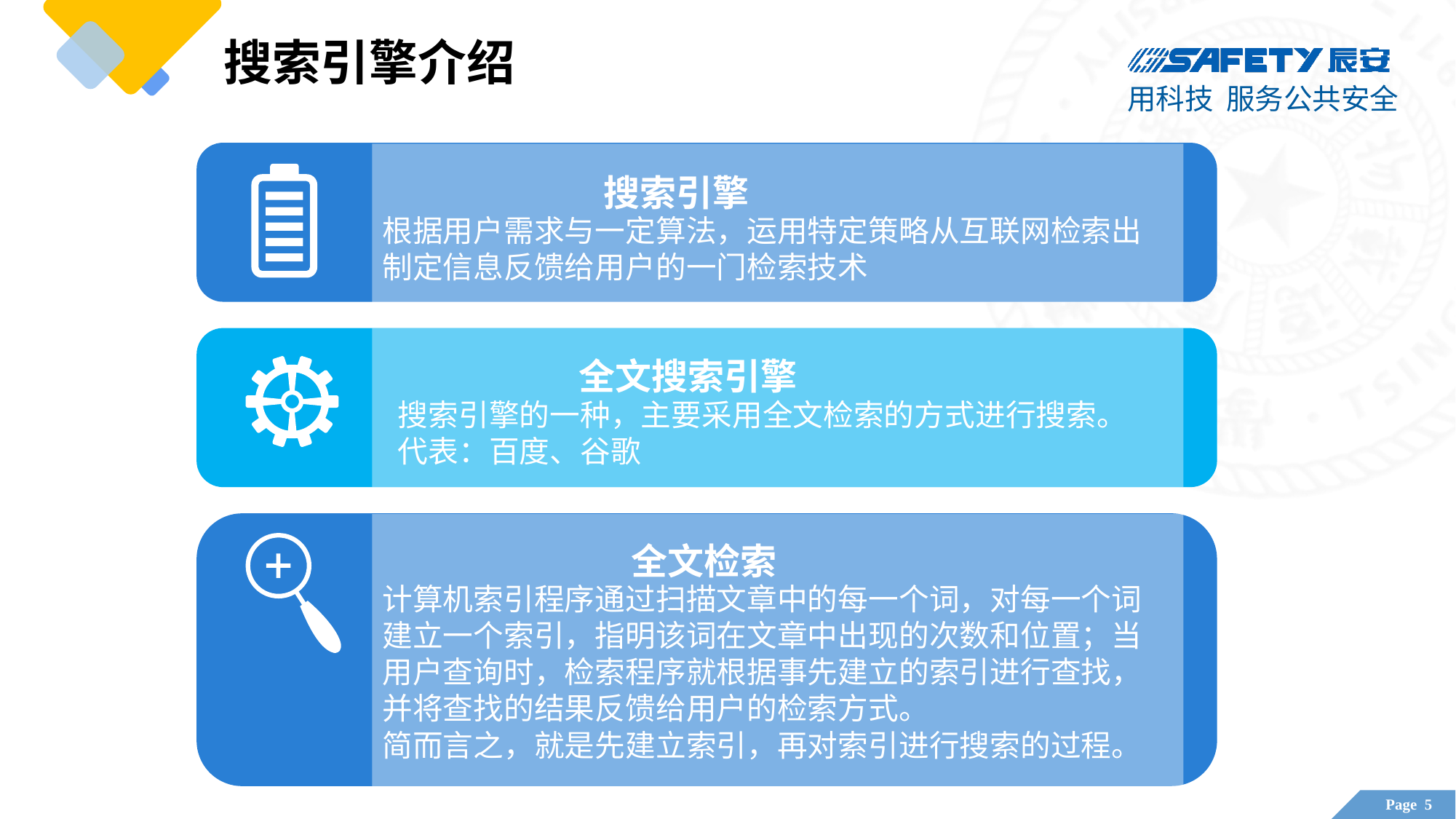

搜索引擎介绍

搜索引擎

根据用户需求与一定算法，运用特定策略从互联网检索出制定信息反馈给用户的一门检索技术
全文搜索引擎

搜索引擎的一种，主要采用全文检索的方式进行搜索。
代表：百度、谷歌

全文检索

计算机索引程序通过扫描文章中的每一个词，对每一个词建立一个索引，指明该词在文章中出现的次数和位置；当用户查询时，检索程序就根据事先建立的索引进行查找，并将查找的结果反馈给用户的检索方式。
简而言之，就是先建立索引，再对索引进行搜索的过程。